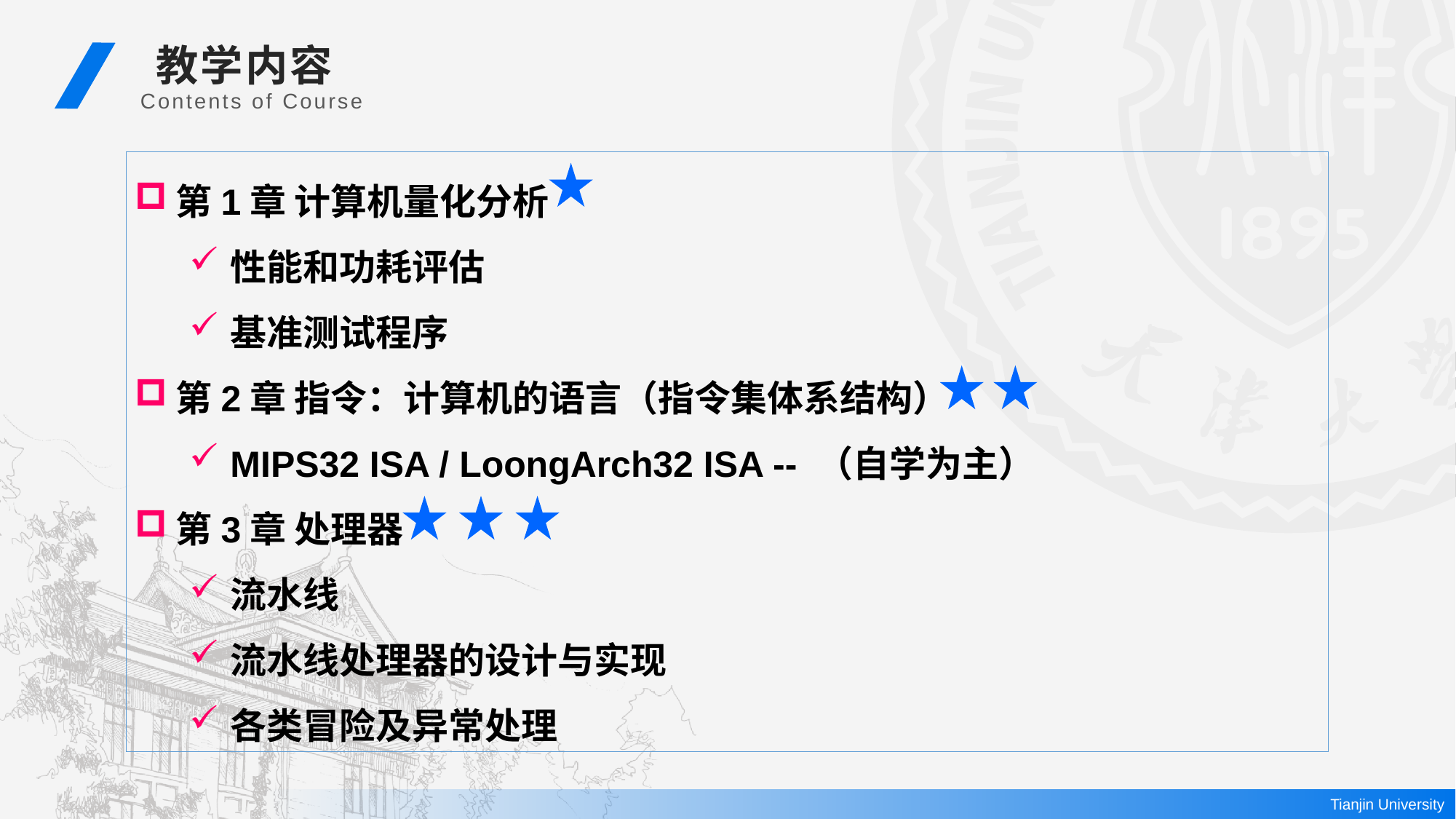

教学内容
   Contents of Course
第1章 计算机量化分析
性能和功耗评估
基准测试程序
第2章 指令：计算机的语言（指令集体系结构）
MIPS32 ISA / LoongArch32 ISA -- （自学为主）
第3章 处理器
流水线
流水线处理器的设计与实现
各类冒险及异常处理